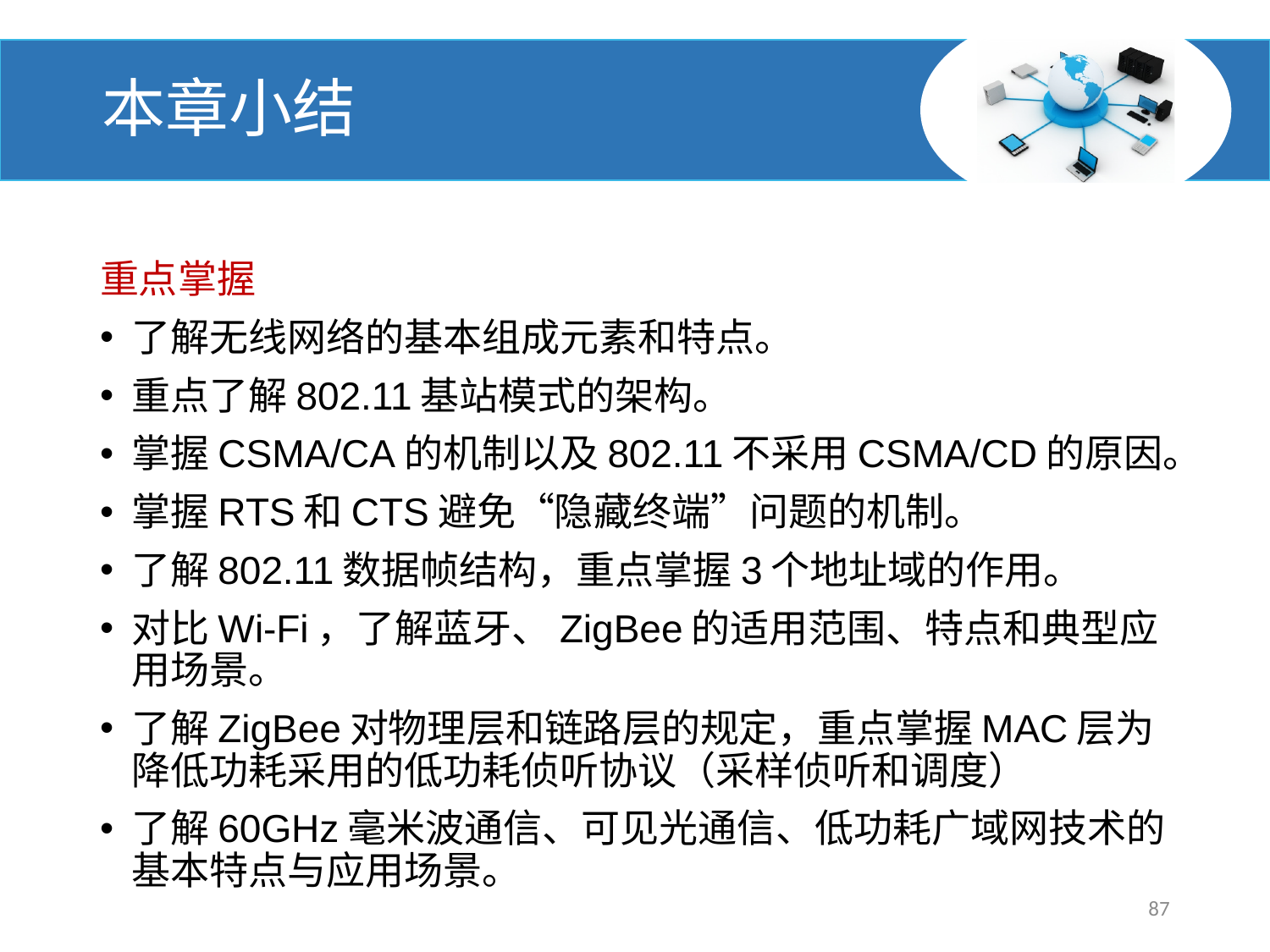

# 本章小结
重点掌握
了解无线网络的基本组成元素和特点。
重点了解802.11基站模式的架构。
掌握CSMA/CA的机制以及802.11不采用CSMA/CD的原因。
掌握RTS和CTS避免“隐藏终端”问题的机制。
了解802.11数据帧结构，重点掌握3个地址域的作用。
对比Wi-Fi，了解蓝牙、ZigBee的适用范围、特点和典型应用场景。
了解ZigBee对物理层和链路层的规定，重点掌握MAC层为降低功耗采用的低功耗侦听协议（采样侦听和调度）
了解60GHz毫米波通信、可见光通信、低功耗广域网技术的基本特点与应用场景。

87